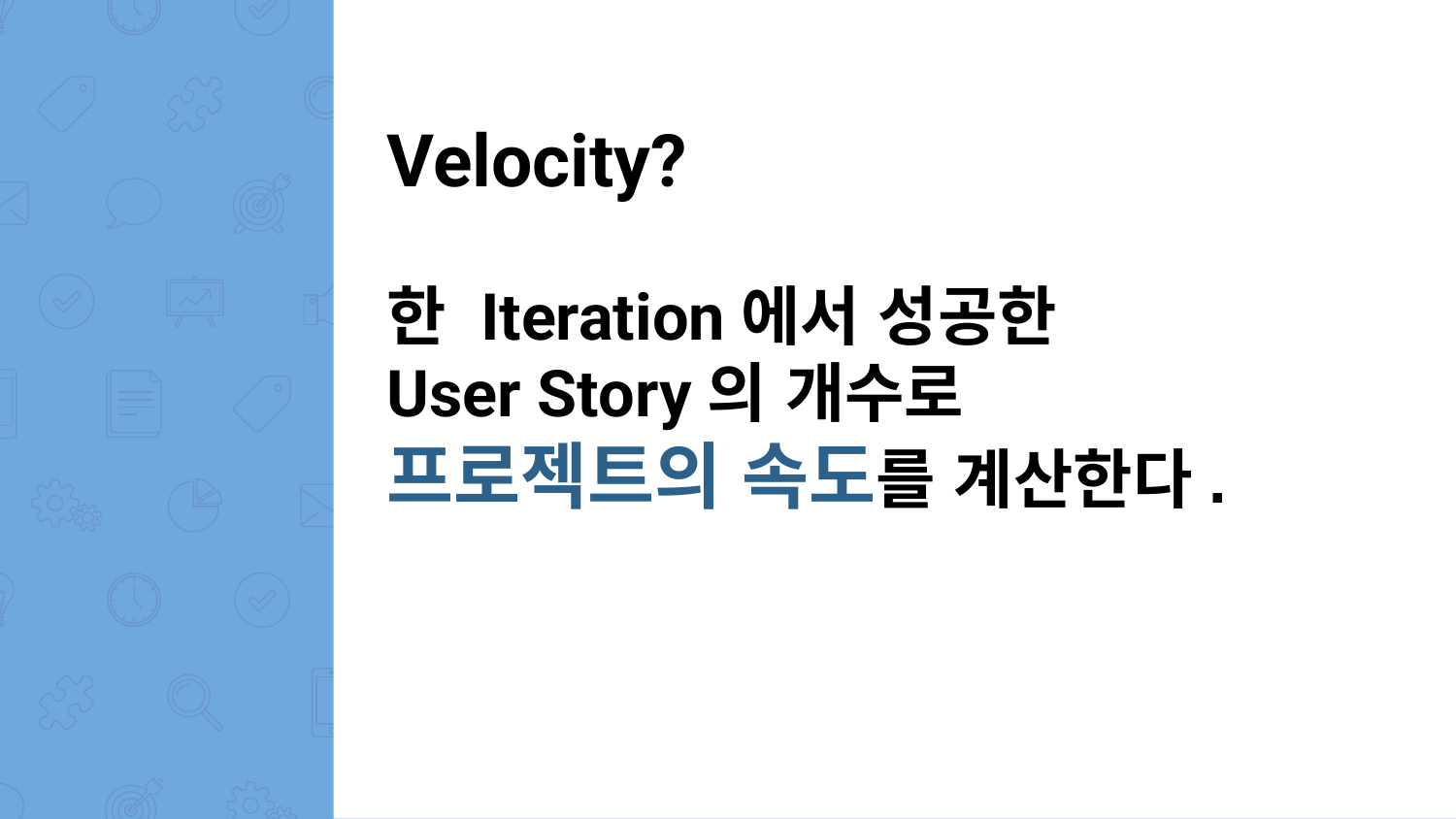

Velocity?
한 Iteration에서 성공한
User Story의 개수로
프로젝트의 속도를 계산한다.